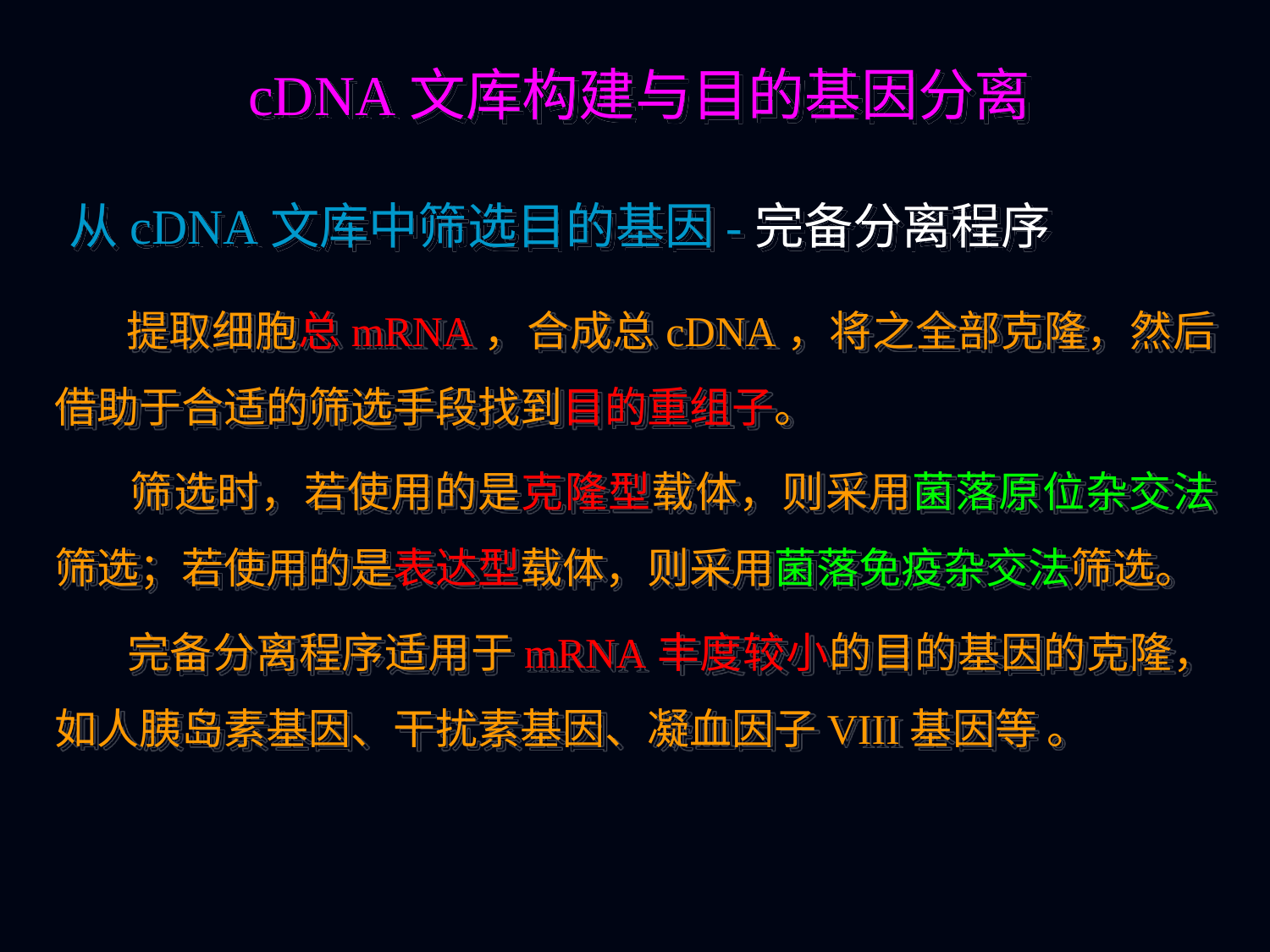

cDNA文库构建与目的基因分离
从cDNA文库中筛选目的基因-完备分离程序
      提取细胞总mRNA，合成总cDNA，将之全部克隆，然后借助于合适的筛选手段找到目的重组子。
      筛选时，若使用的是克隆型载体，则采用菌落原位杂交法筛选；若使用的是表达型载体，则采用菌落免疫杂交法筛选。
      完备分离程序适用于mRNA丰度较小的目的基因的克隆，如人胰岛素基因、干扰素基因、凝血因子VIII基因等 。